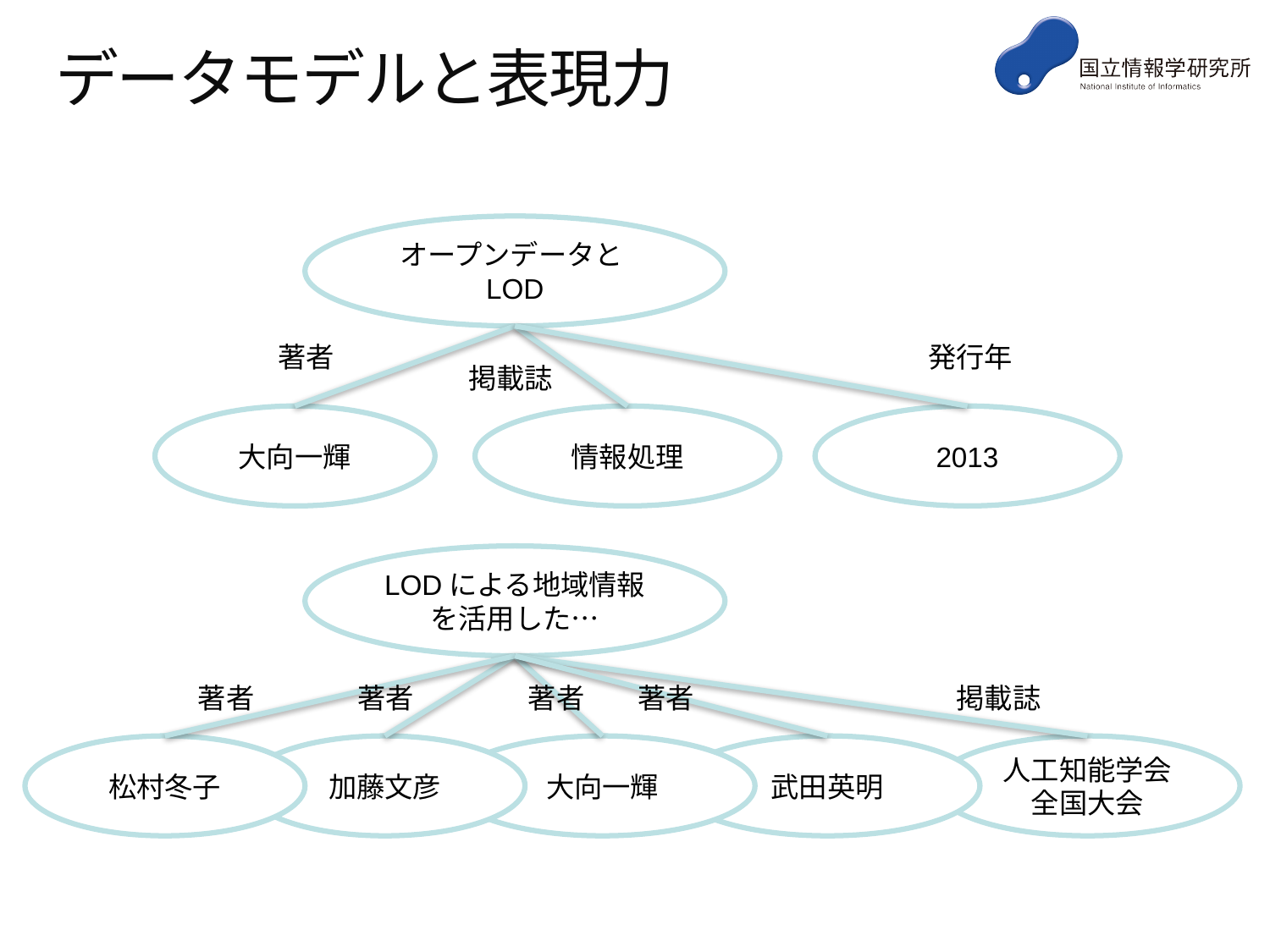

# データモデルと表現力
オープンデータとLOD
著者
発行年
掲載誌
大向一輝
情報処理
2013
LODによる地域情報を活用した…
著者
著者
著者
著者
掲載誌
松村冬子
加藤文彦
大向一輝
武田英明
人工知能学会
全国大会